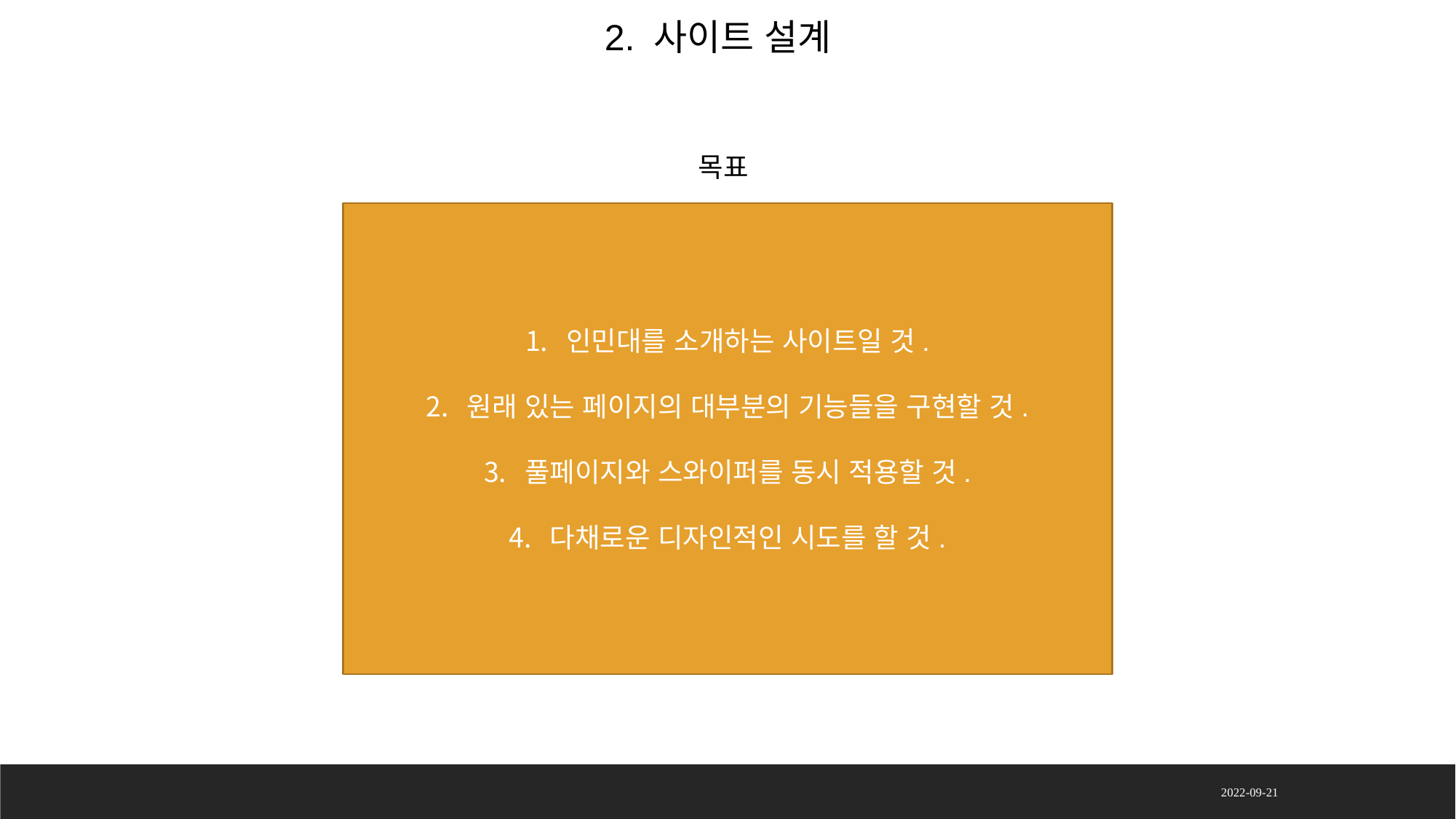

2. 사이트 설계
목표
인민대를 소개하는 사이트일 것.

원래 있는 페이지의 대부분의 기능들을 구현할 것.

풀페이지와 스와이퍼를 동시 적용할 것.

다채로운 디자인적인 시도를 할 것.
2022-09-21